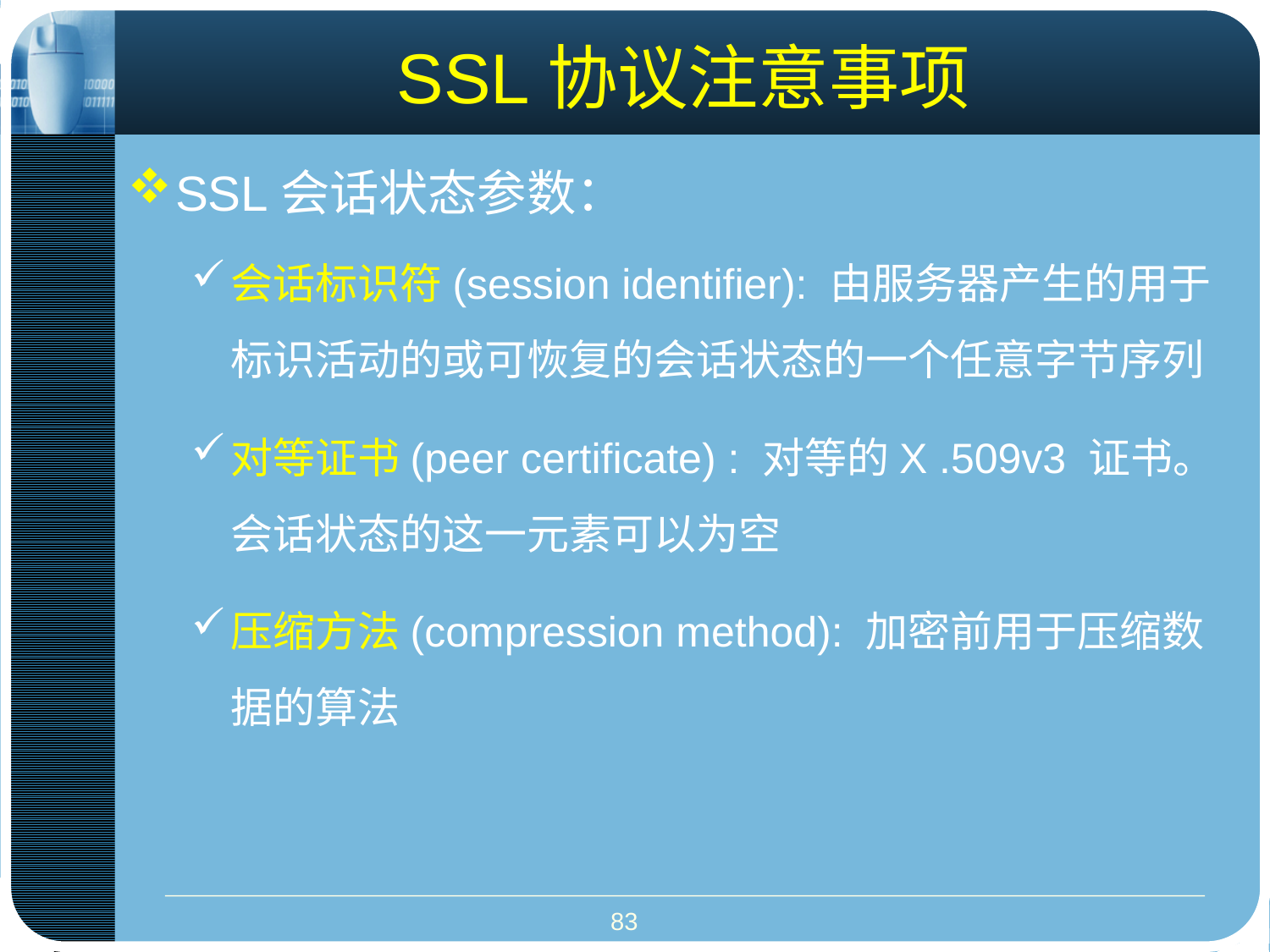

# SSL协议注意事项
SSL会话状态参数：
会话标识符(session identifier): 由服务器产生的用于标识活动的或可恢复的会话状态的一个任意字节序列
对等证书(peer certificate) : 对等的X .509v3 证书。会话状态的这一元素可以为空
压缩方法(compression method): 加密前用于压缩数据的算法
83